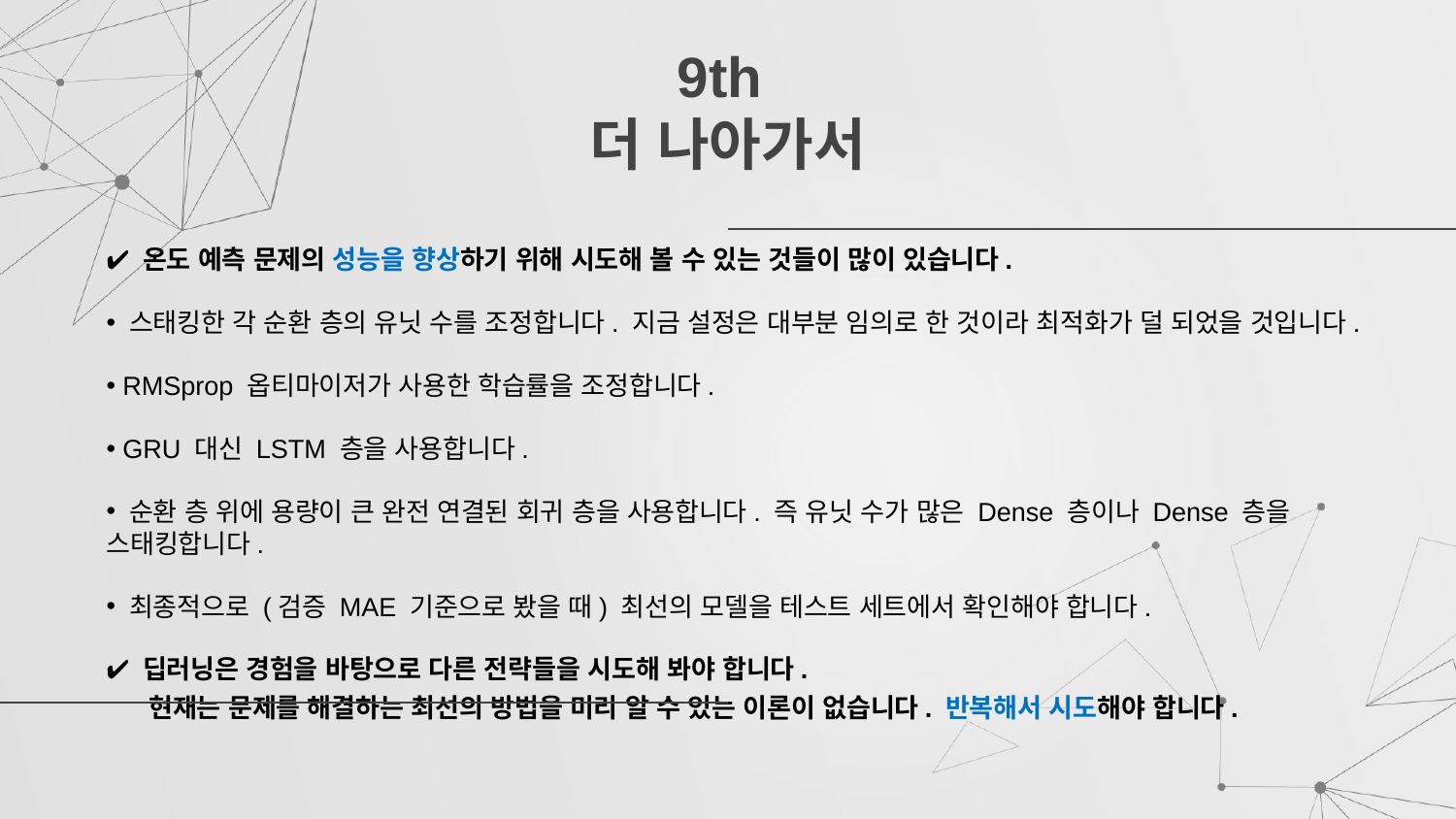

# 9th 더 나아가서
✔ 온도 예측 문제의 성능을 향상하기 위해 시도해 볼 수 있는 것들이 많이 있습니다.

 스태킹한 각 순환 층의 유닛 수를 조정합니다. 지금 설정은 대부분 임의로 한 것이라 최적화가 덜 되었을 것입니다.

 RMSprop 옵티마이저가 사용한 학습률을 조정합니다.

 GRU 대신 LSTM 층을 사용합니다.

 순환 층 위에 용량이 큰 완전 연결된 회귀 층을 사용합니다. 즉 유닛 수가 많은 Dense 층이나 Dense 층을 스태킹합니다.

 최종적으로 (검증 MAE 기준으로 봤을 때) 최선의 모델을 테스트 세트에서 확인해야 합니다.

✔ 딥러닝은 경험을 바탕으로 다른 전략들을 시도해 봐야 합니다.

     현재는 문제를 해결하는 최선의 방법을 미리 알 수 있는 이론이 없습니다. 반복해서 시도해야 합니다.